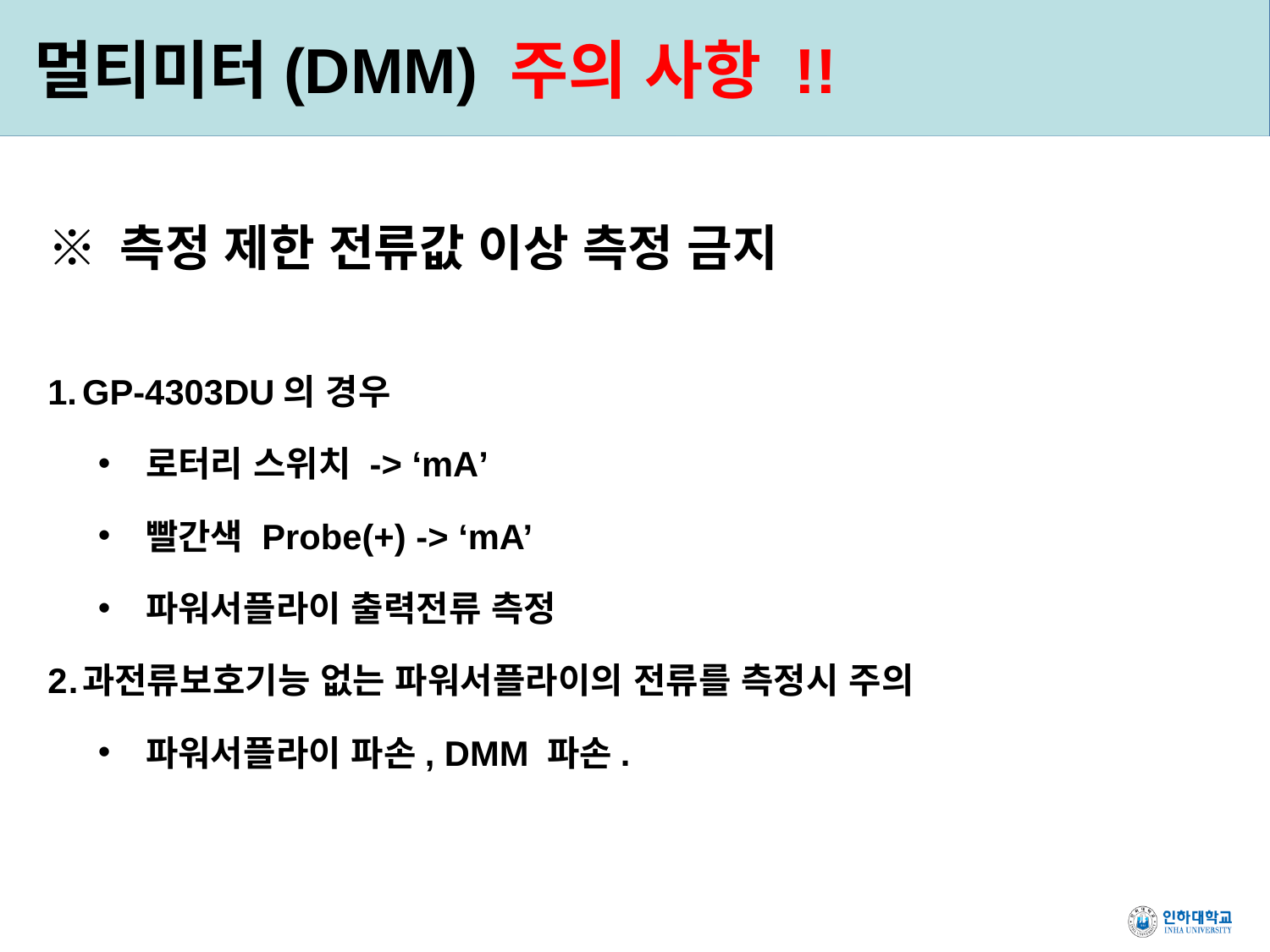

# 멀티미터(DMM) 주의 사항 !!
※ 측정 제한 전류값 이상 측정 금지

GP-4303DU의 경우
로터리 스위치 -> ‘mA’
빨간색 Probe(+) -> ‘mA’
파워서플라이 출력전류 측정
과전류보호기능 없는 파워서플라이의 전류를 측정시 주의
파워서플라이 파손, DMM 파손.